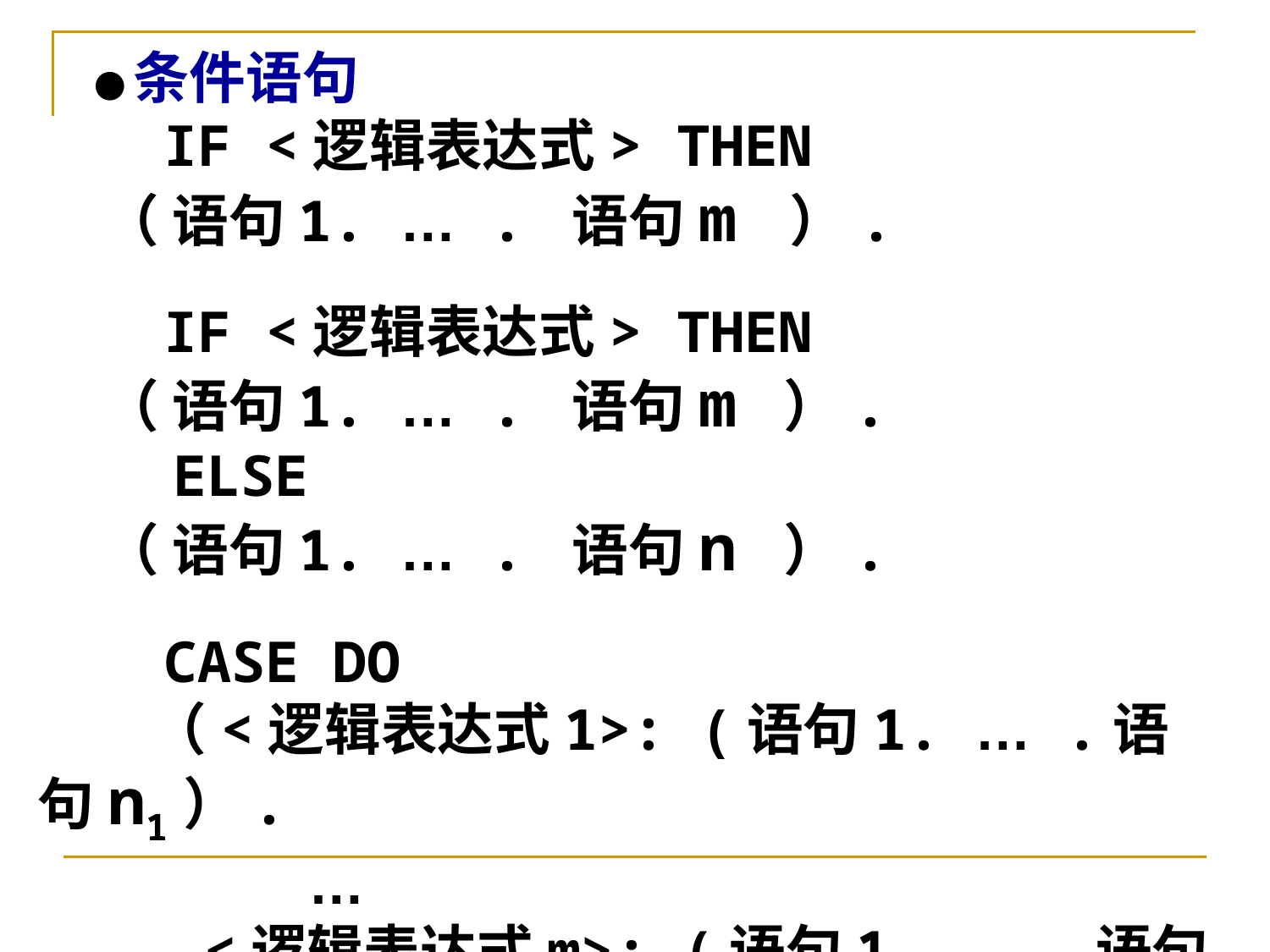

● 条件语句
　　IF <逻辑表达式> THEN
    （ 语句1. … . 语句m ）.

　　IF <逻辑表达式> THEN
    （ 语句1. … . 语句m ）.
    ELSE
    （ 语句1. … . 语句n ）.

　　CASE DO
　　（<逻辑表达式1>: (语句1. … .语句n1）.
        …
  　　<逻辑表达式m>: (语句1. … .语句nm)).